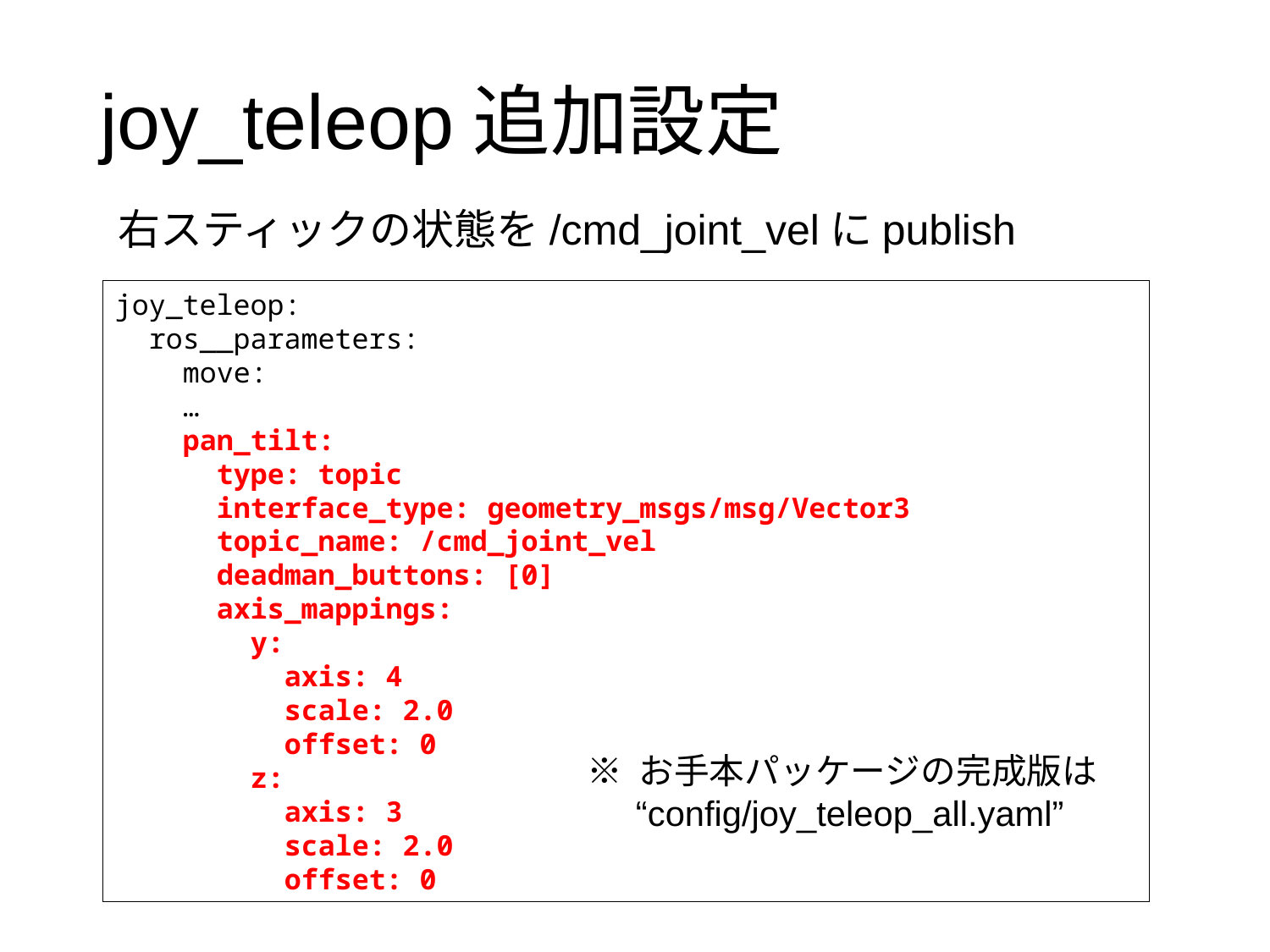

# joy_teleop追加設定
右スティックの状態を/cmd_joint_velにpublish
joy_teleop:
  ros__parameters:
    move:
    …
    pan_tilt:
      type: topic
      interface_type: geometry_msgs/msg/Vector3
      topic_name: /cmd_joint_vel
      deadman_buttons: [0]
      axis_mappings:
        y:
          axis: 4
          scale: 2.0
          offset: 0
        z:
          axis: 3
          scale: 2.0
          offset: 0
※ お手本パッケージの完成版は
     “config/joy_teleop_all.yaml”